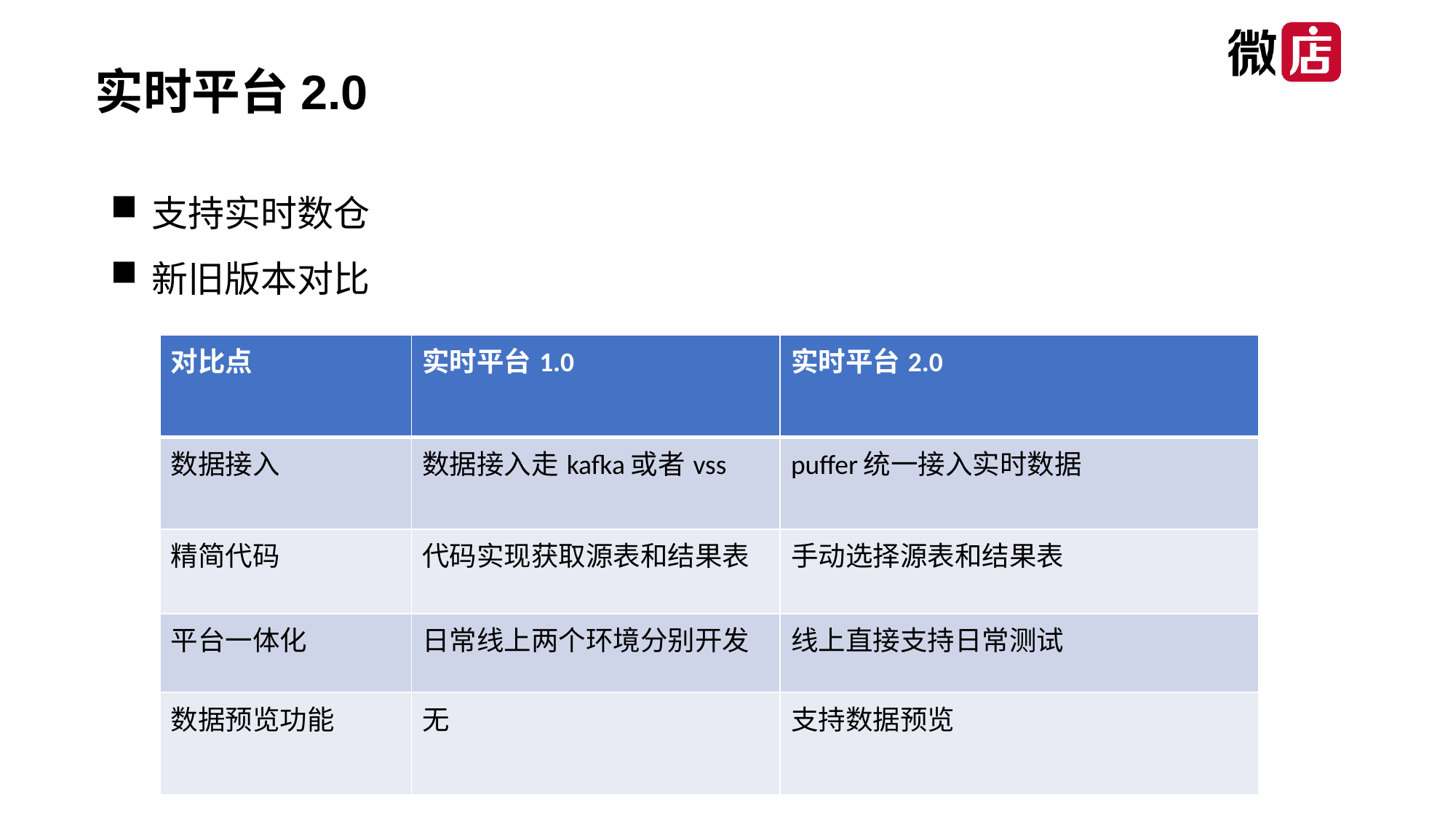

实时平台2.0
支持实时数仓
新旧版本对比
| 对比点 | 实时平台1.0 | 实时平台2.0 |
| --- | --- | --- |
| 数据接入 | 数据接入走kafka或者vss | puffer统一接入实时数据 |
| 精简代码 | 代码实现获取源表和结果表 | 手动选择源表和结果表 |
| 平台一体化 | 日常线上两个环境分别开发 | 线上直接支持日常测试 |
| 数据预览功能 | 无 | 支持数据预览 |